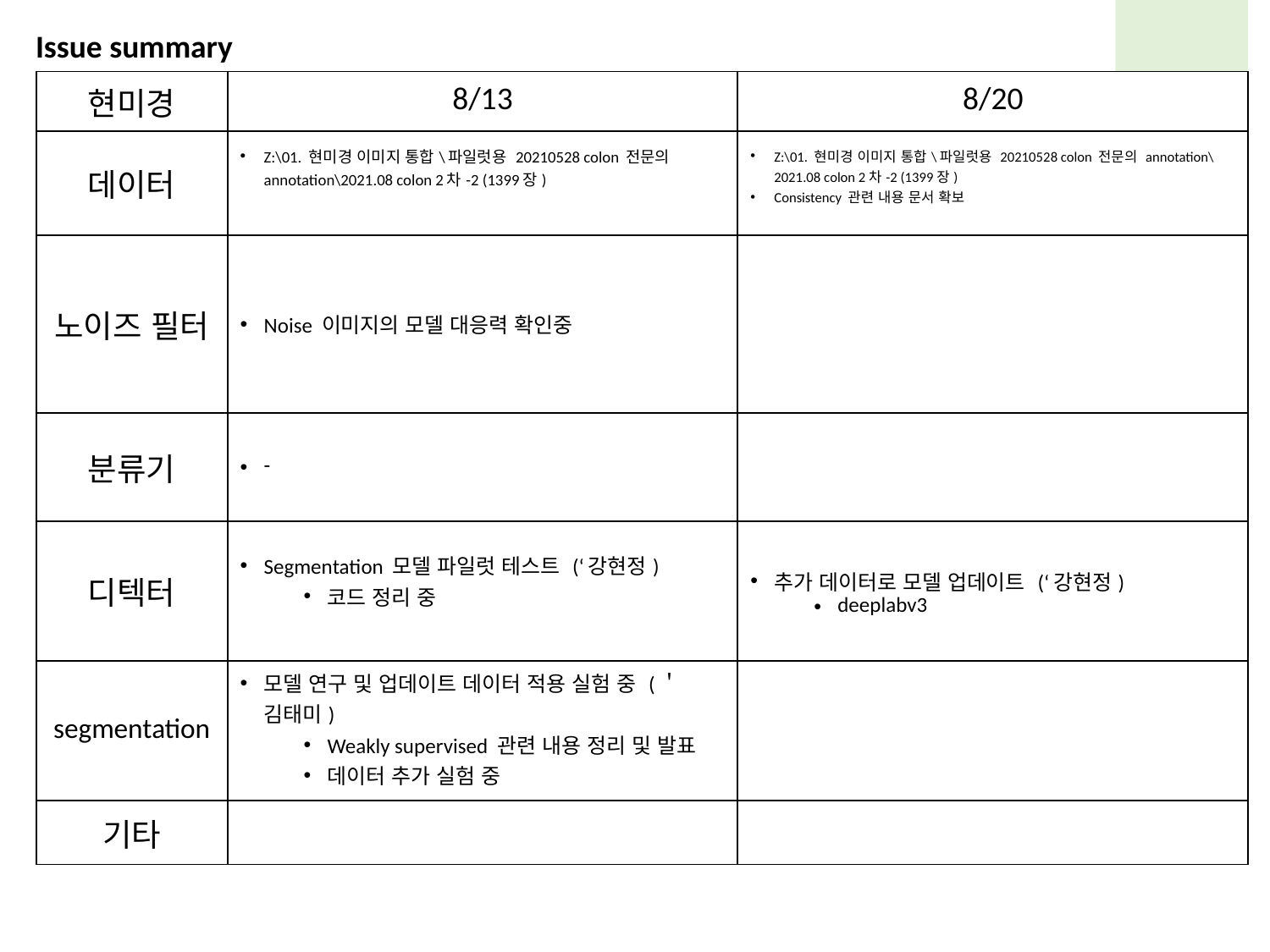

Issue summary
| 현미경 | 8/13 | 8/20 |
| --- | --- | --- |
| 데이터 | Z:\01. 현미경 이미지 통합\파일럿용 20210528 colon 전문의 annotation\2021.08 colon 2차-2 (1399장) | Z:\01. 현미경 이미지 통합\파일럿용 20210528 colon 전문의 annotation\2021.08 colon 2차-2 (1399장) Consistency 관련 내용 문서 확보 |
| 노이즈 필터 | Noise 이미지의 모델 대응력 확인중 |  |
| --- | --- | --- |
| 분류기 | - |  |
| 디텍터 | Segmentation 모델 파일럿 테스트 (‘강현정) 코드 정리 중 | 추가 데이터로 모델 업데이트 (‘강현정) deeplabv3 |
| segmentation | 모델 연구 및 업데이트 데이터 적용 실험 중 (＇김태미) Weakly supervised 관련 내용 정리 및 발표 데이터 추가 실험 중 |  |
| 기타 |  |  |